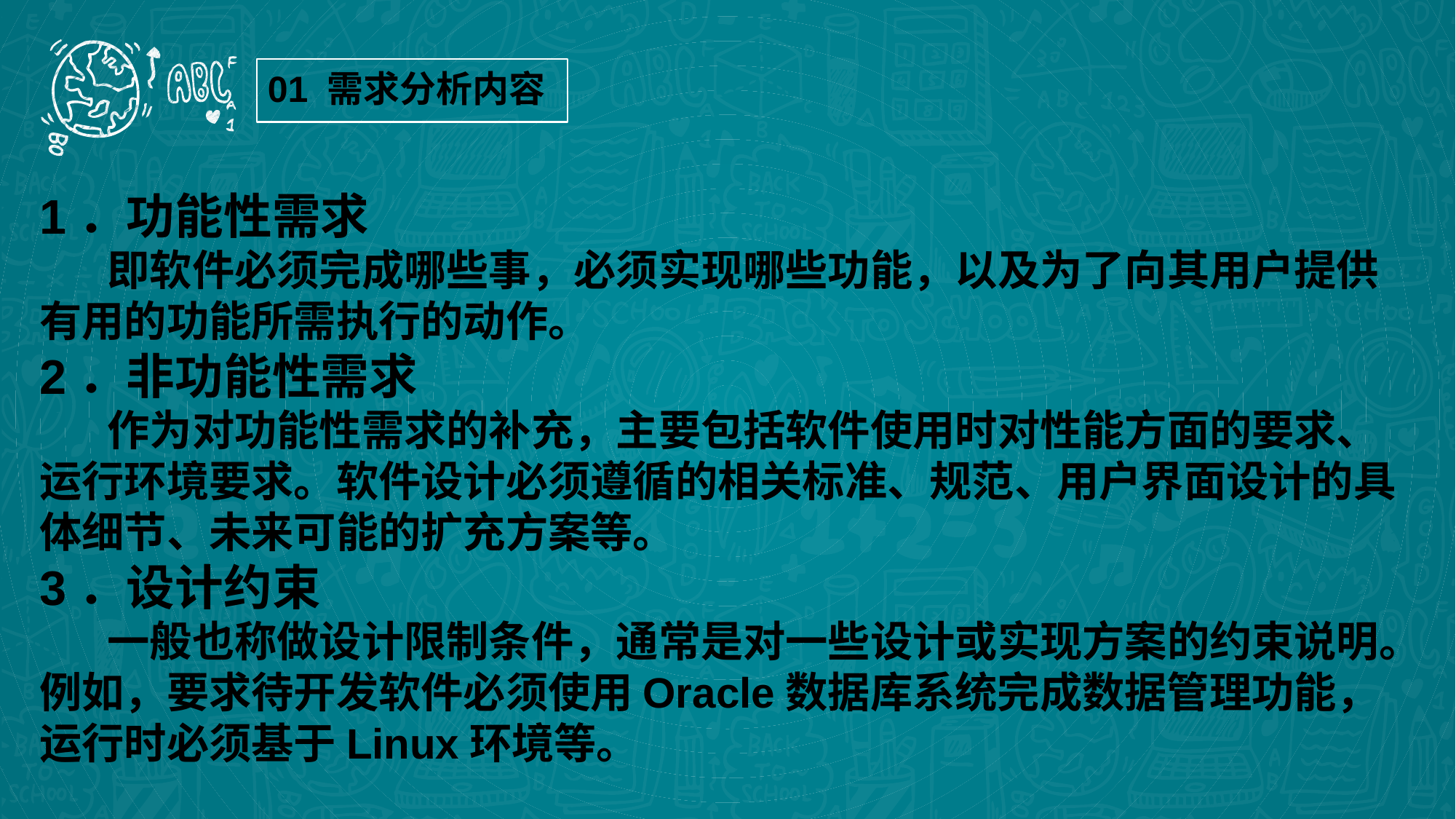

01 需求分析内容
1．功能性需求
      即软件必须完成哪些事，必须实现哪些功能，以及为了向其用户提供有用的功能所需执行的动作。
2．非功能性需求
      作为对功能性需求的补充，主要包括软件使用时对性能方面的要求、运行环境要求。软件设计必须遵循的相关标准、规范、用户界面设计的具体细节、未来可能的扩充方案等。
3．设计约束
      一般也称做设计限制条件，通常是对一些设计或实现方案的约束说明。例如，要求待开发软件必须使用Oracle数据库系统完成数据管理功能，运行时必须基于Linux环境等。